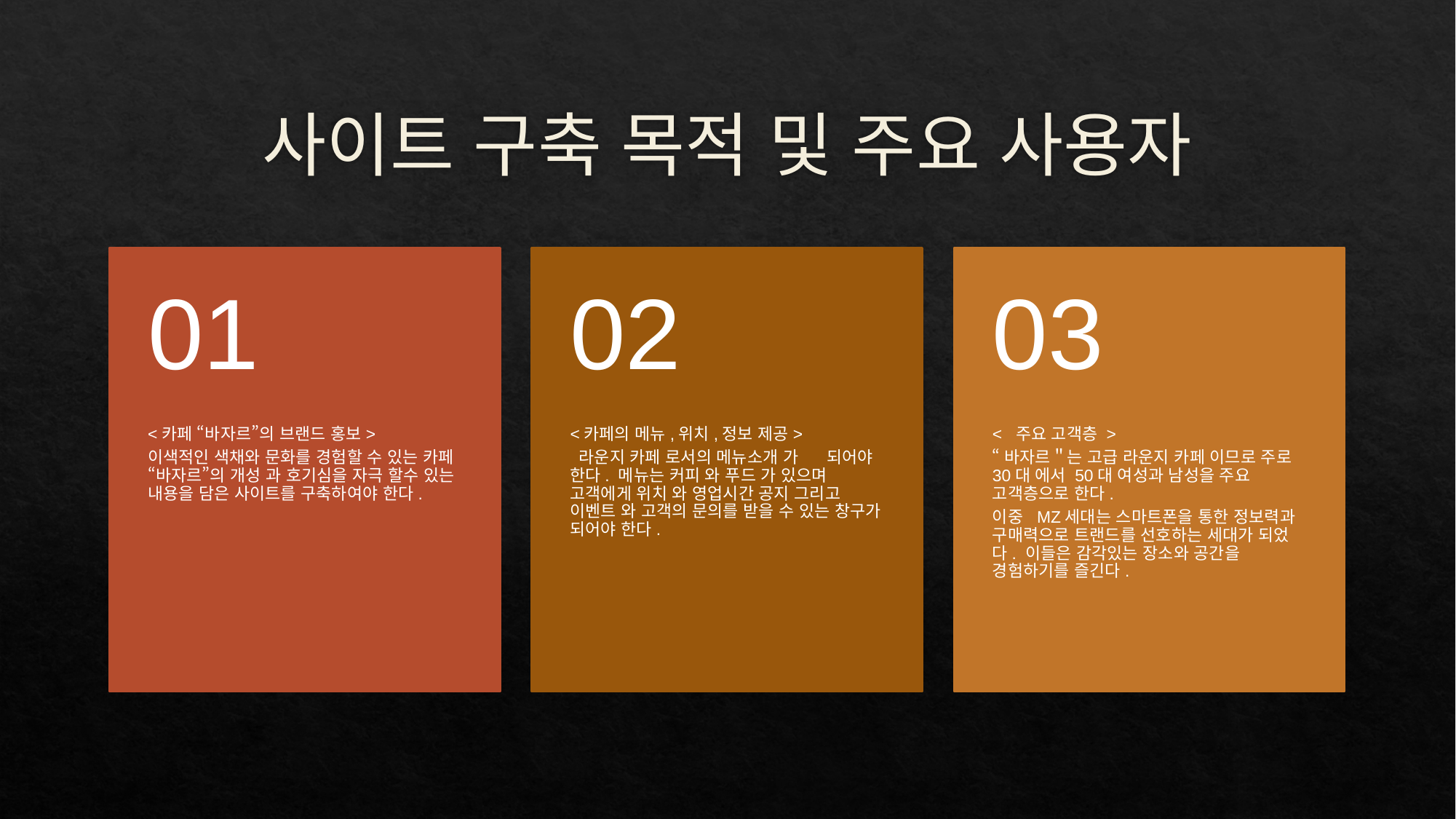

# 사이트 구축 목적 및 주요 사용자
<카페 “바자르”의 브랜드 홍보>
이색적인 색채와 문화를 경험할 수 있는 카페 “바자르”의 개성 과 호기심을 자극 할수 있는 내용을 담은 사이트를 구축하여야 한다.
01
<카페의 메뉴,위치,정보 제공>
 라운지 카페 로서의 메뉴소개 가      되어야 한다. 메뉴는 커피 와 푸드 가 있으며 고객에게 위치 와 영업시간 공지 그리고 이벤트 와 고객의 문의를 받을 수 있는 창구가 되어야 한다.
02
<  주요 고객층 >
“바자르＂는 고급 라운지 카페 이므로 주로 30대 에서 50대 여성과 남성을 주요 고객층으로 한다.
이중  mz세대는 스마트폰을 통한 정보력과 구매력으로 트랜드를 선호하는 세대가 되었다. 이들은 감각있는 장소와 공간을  경험하기를 즐긴다.

03